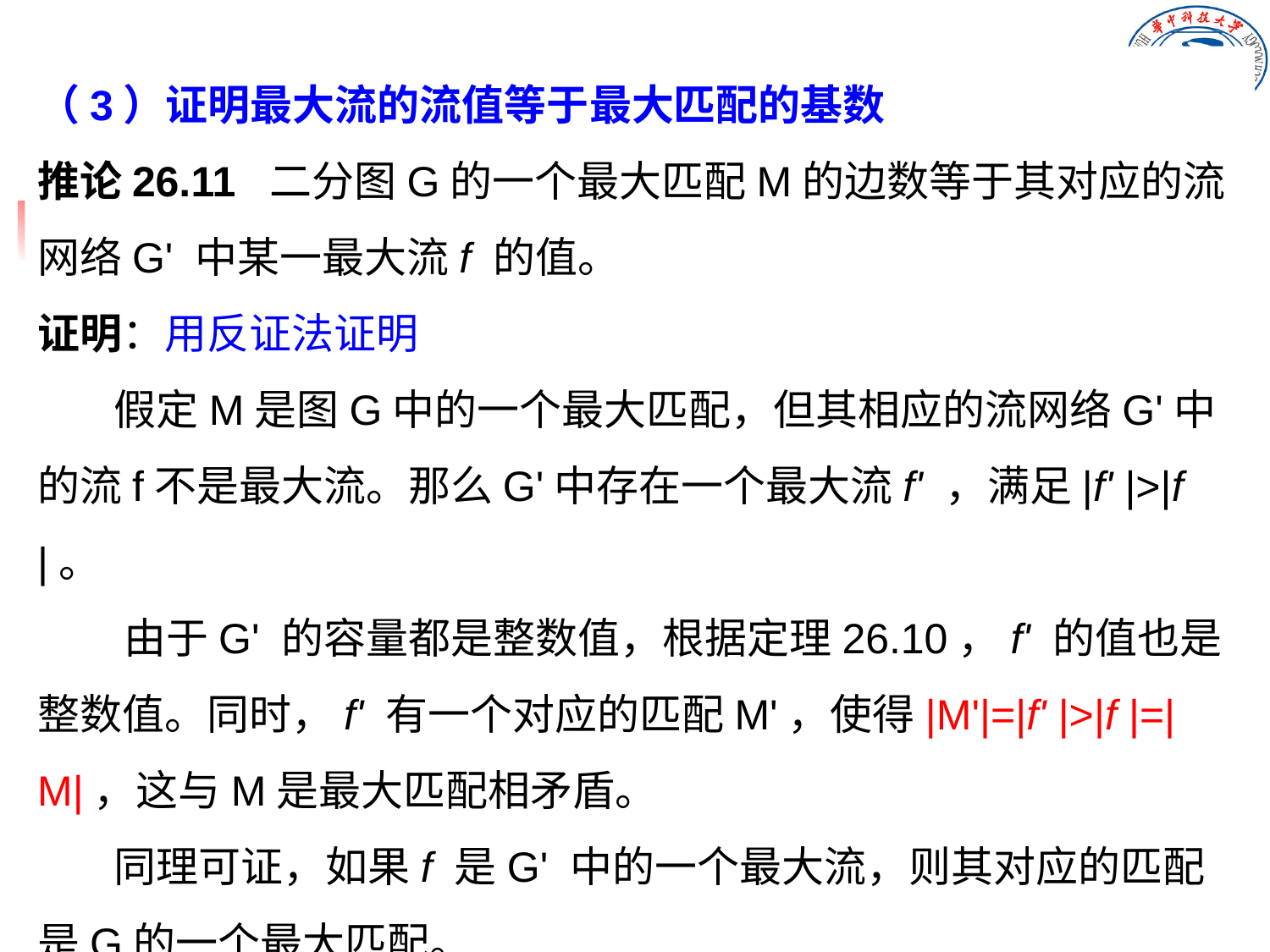

（3）证明最大流的流值等于最大匹配的基数
推论26.11  二分图G的一个最大匹配M的边数等于其对应的流网络G' 中某一最大流f 的值。
证明：用反证法证明
       假定M是图G中的一个最大匹配，但其相应的流网络G'中的流f不是最大流。那么G'中存在一个最大流f' ，满足|f' |>|f |。
        由于G' 的容量都是整数值，根据定理26.10，f' 的值也是整数值。同时，f' 有一个对应的匹配M'，使得|M'|=|f' |>|f |=|M|，这与M是最大匹配相矛盾。
       同理可证，如果f 是G' 中的一个最大流，则其对应的匹配是G的一个最大匹配。